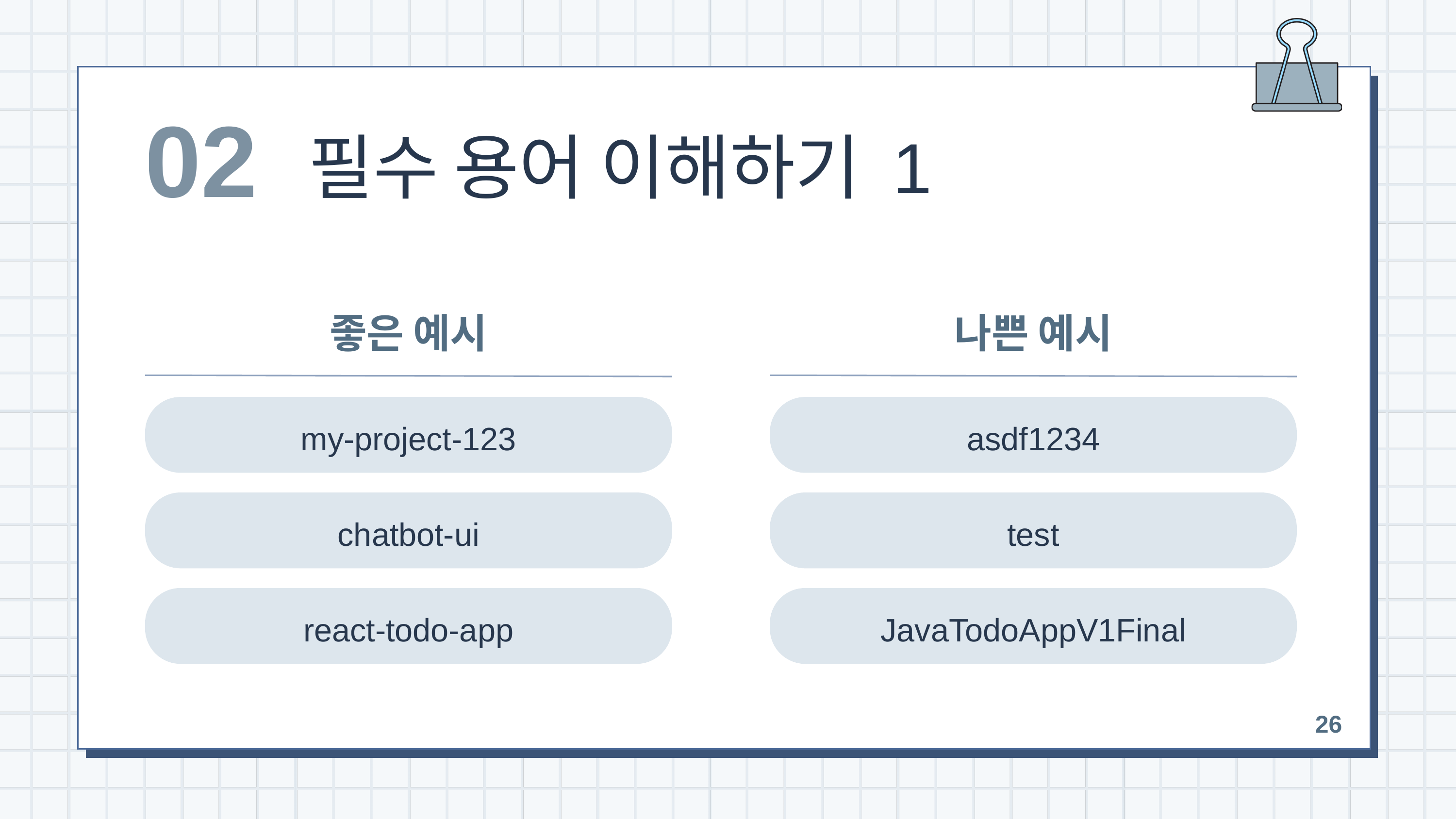

02
필수 용어 이해하기 1
좋은 예시
나쁜 예시

my-project-123

asdf1234

chatbot-ui

test

react-todo-app

JavaTodoAppV1Final
26